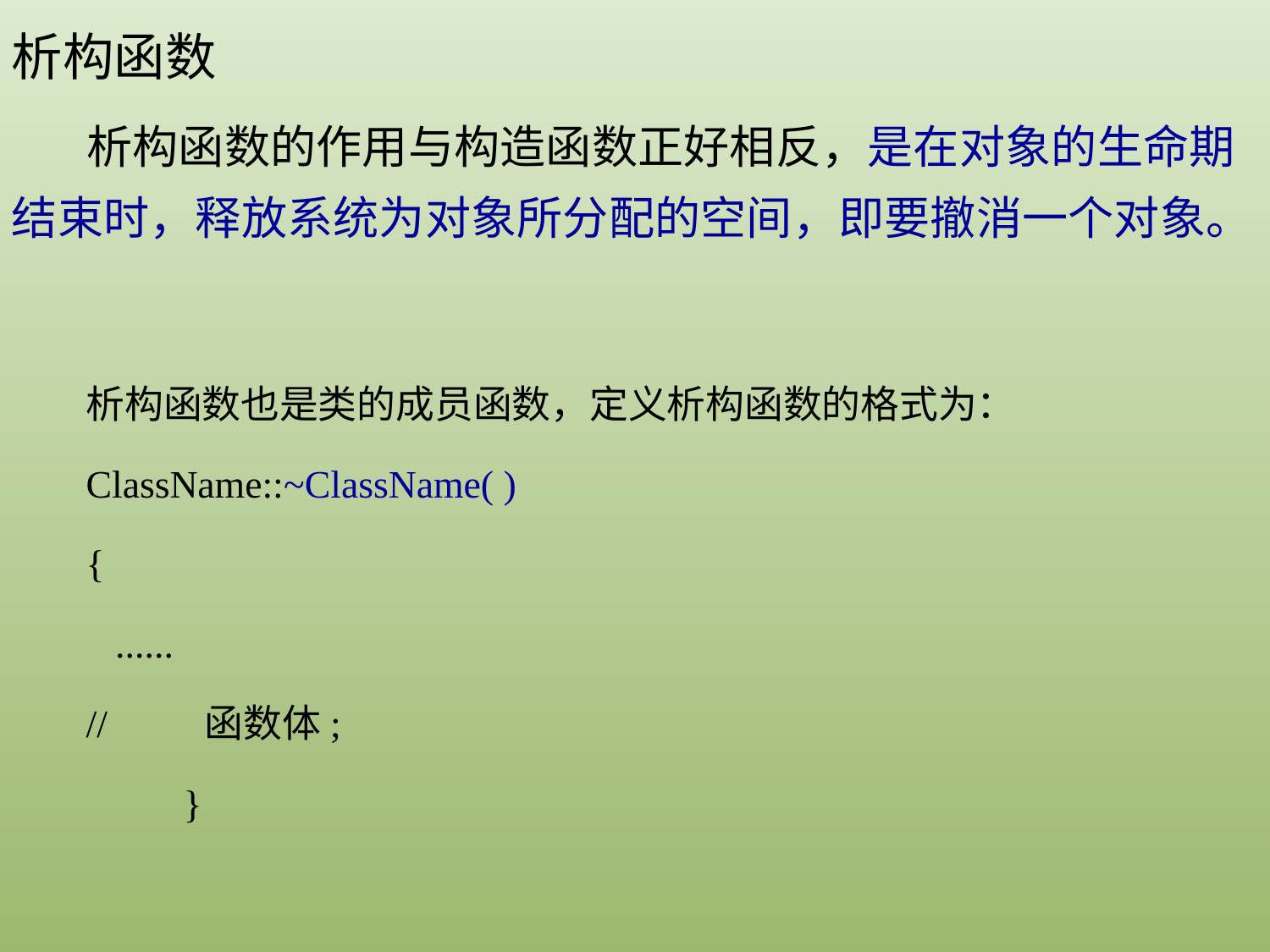

析构函数
析构函数的作用与构造函数正好相反，是在对象的生命期结束时，释放系统为对象所分配的空间，即要撤消一个对象。
析构函数也是类的成员函数，定义析构函数的格式为：
ClassName::~ClassName( )
{
   ......
//         函数体;
          }
672